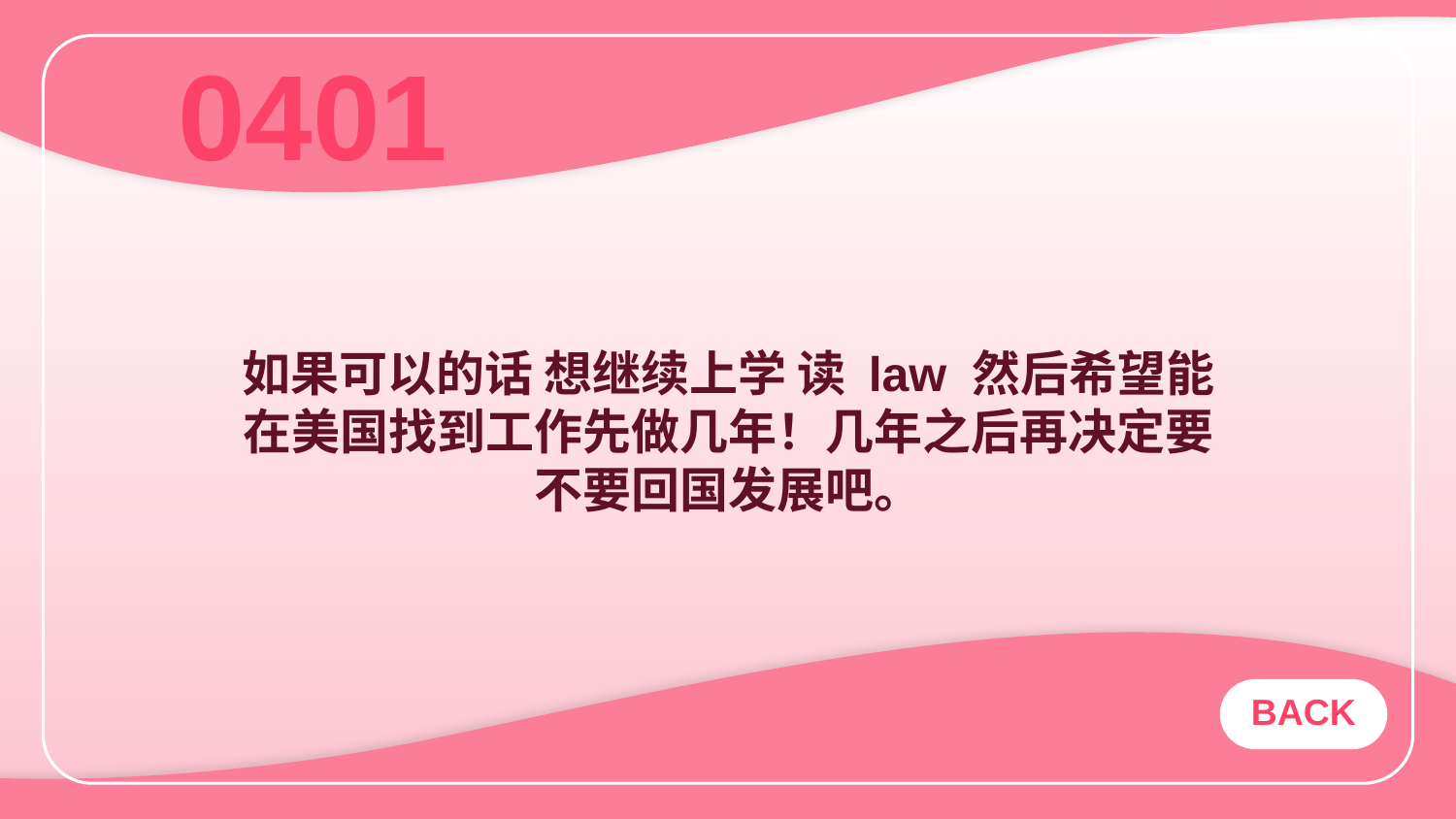

0401
# 如果可以的话 想继续上学 读 law 然后希望能在美国找到工作先做几年！几年之后再决定要不要回国发展吧。
BACK